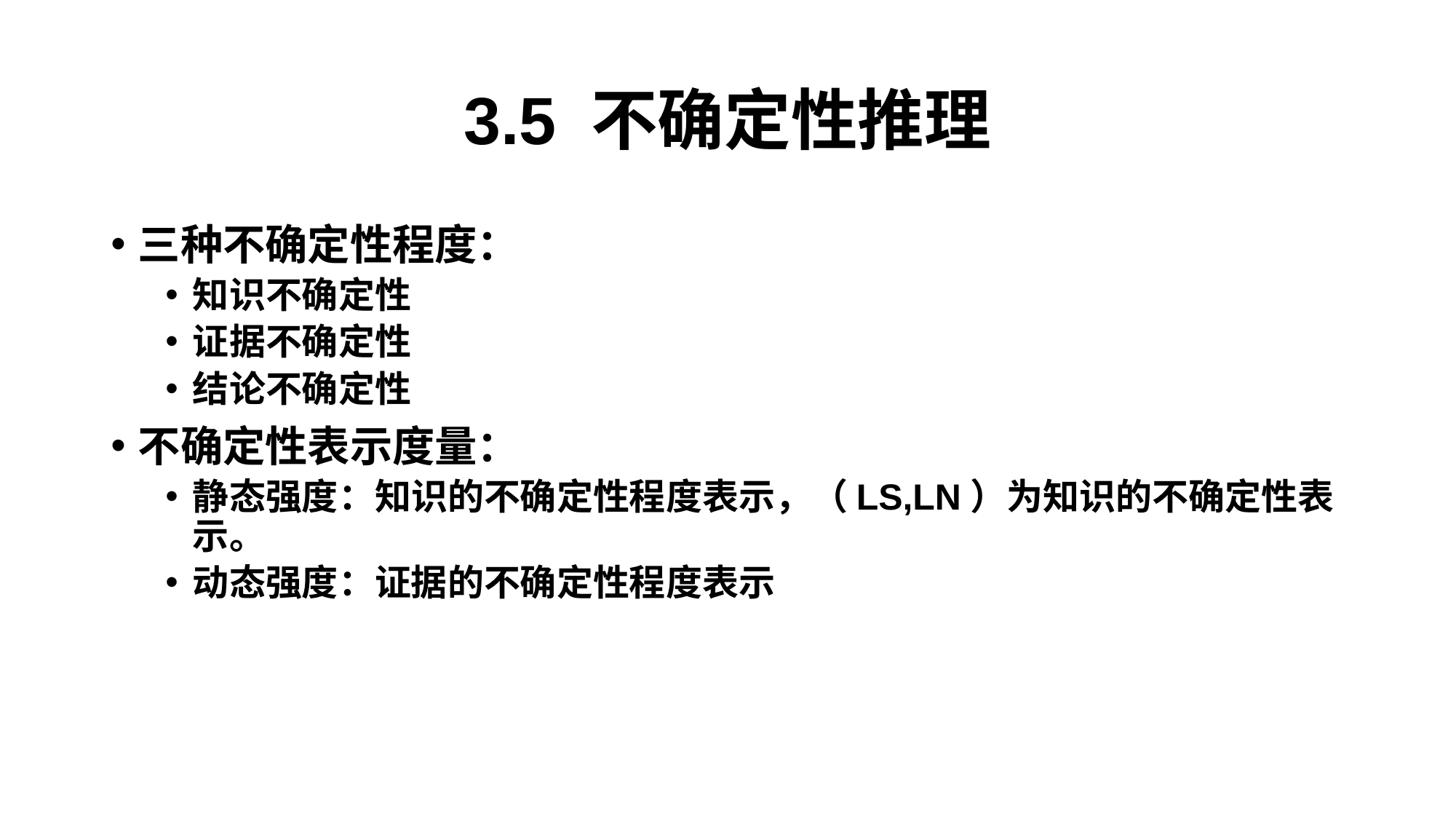

# 3.5 不确定性推理
三种不确定性程度：
知识不确定性
证据不确定性
结论不确定性
不确定性表示度量：
静态强度：知识的不确定性程度表示，（LS,LN）为知识的不确定性表示。
动态强度：证据的不确定性程度表示